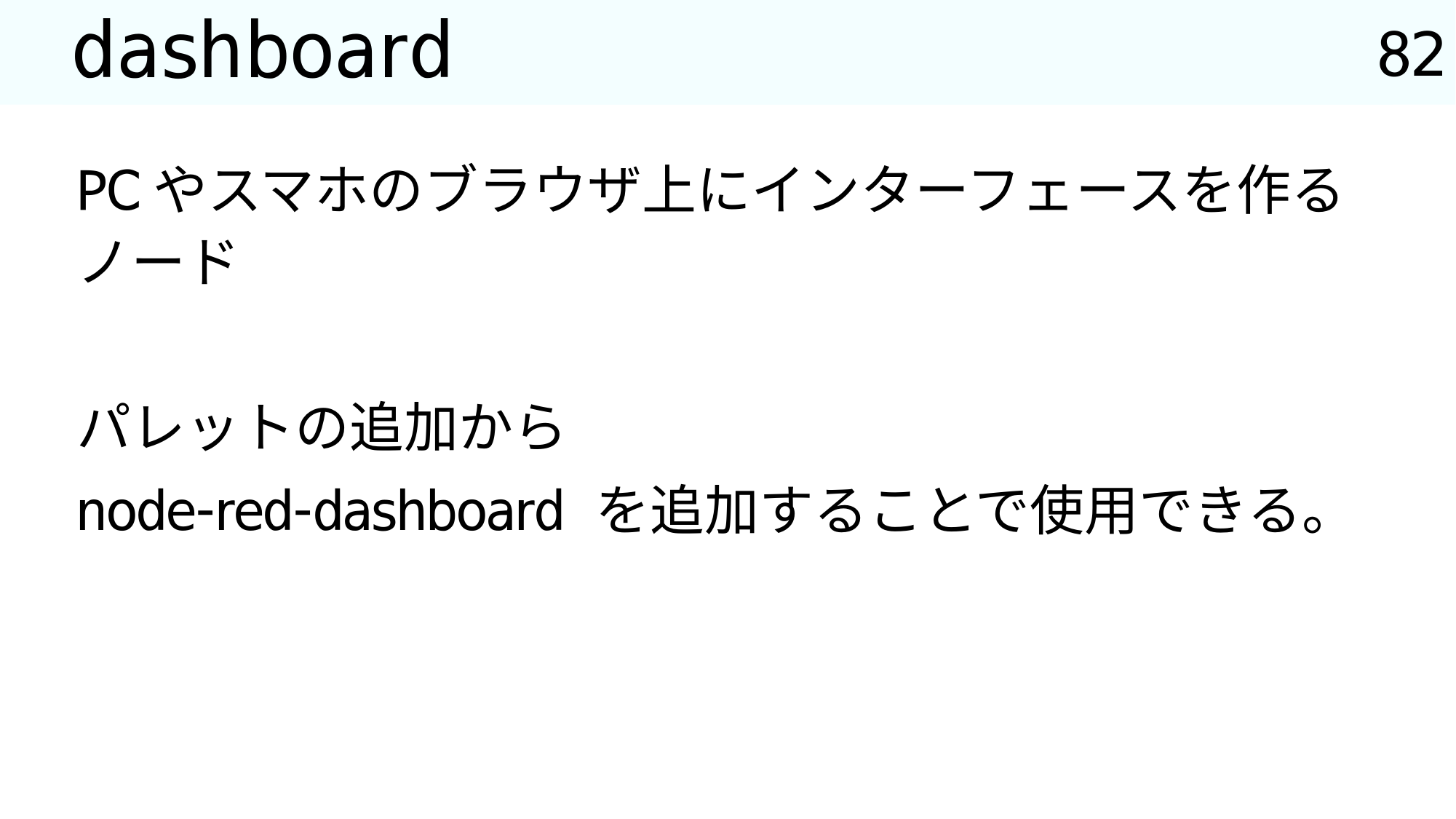

82
# dashboard
PCやスマホのブラウザ上にインターフェースを作るノード

パレットの追加から
node-red-dashboard を追加することで使用できる。